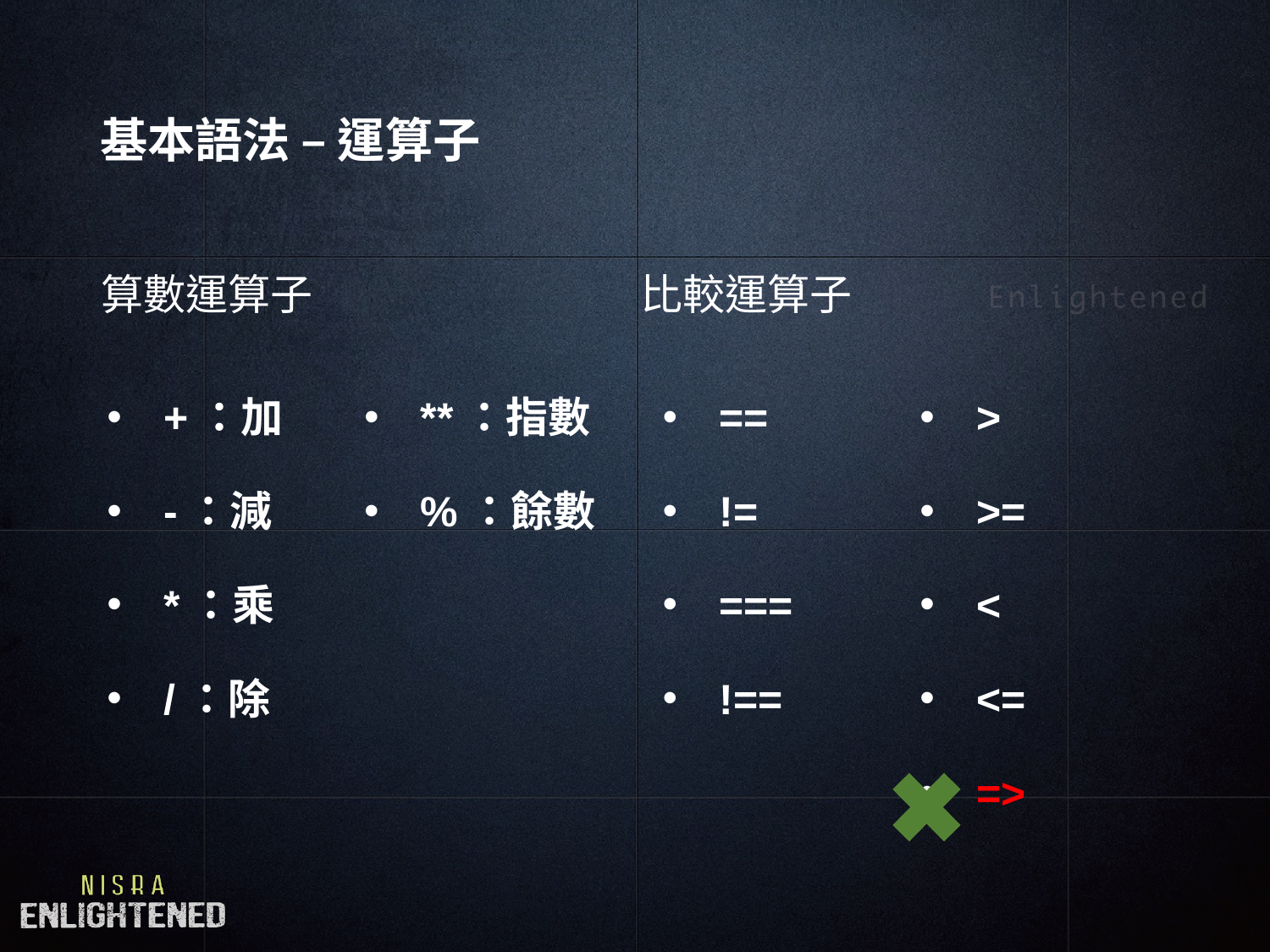

# 基本語法 – 運算子
比較運算子
算數運算子
+：加
-：減
*：乘
/：除

**：指數
%：餘數
==
!=
===
!==

>
>=
<
<=
=>